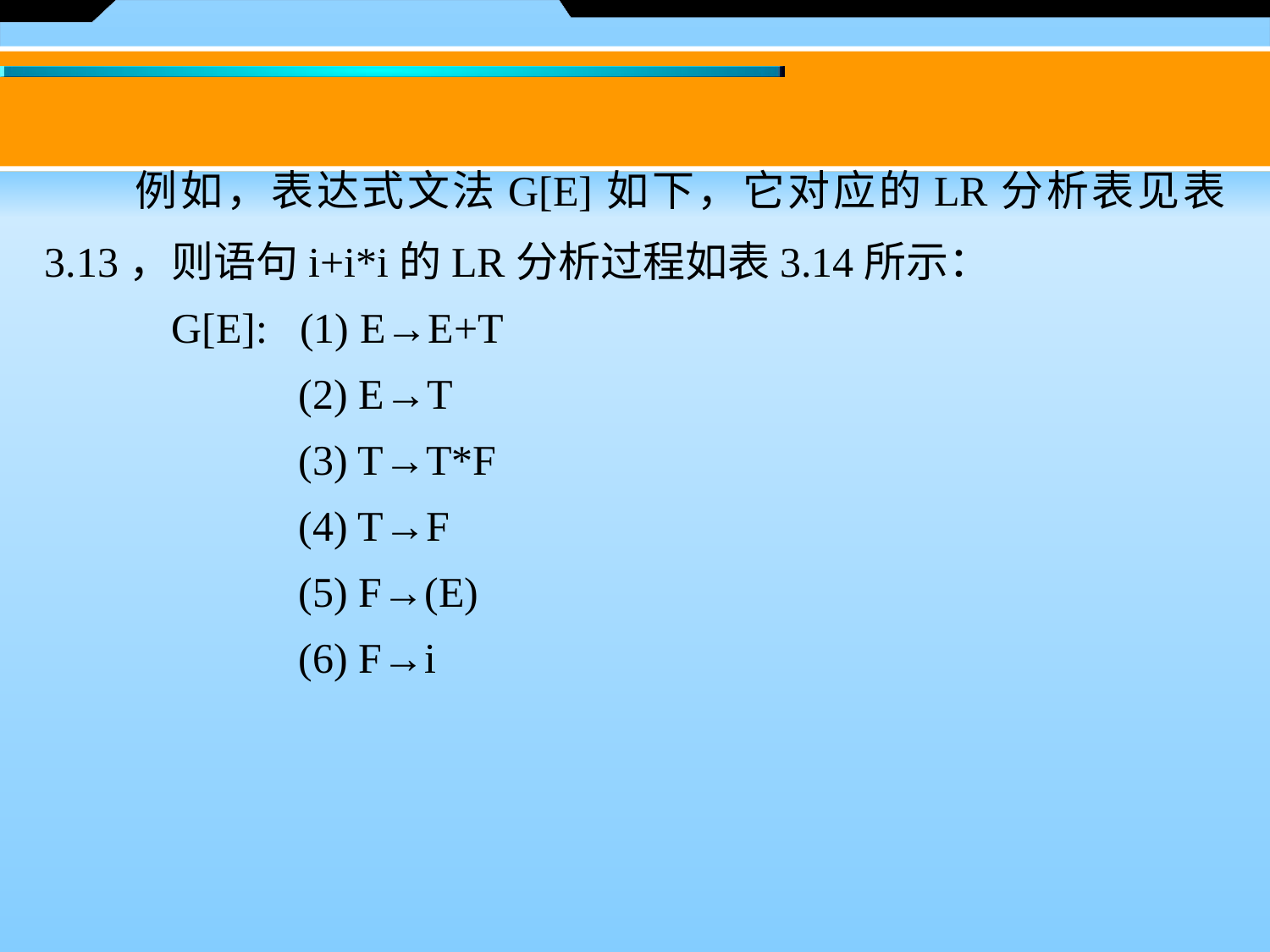

例如，表达式文法G[E]如下，它对应的LR分析表见表3.13，则语句i+i*i的LR分析过程如表3.14所示：
	G[E]:   (1) E→E+T
		(2) E→T
		(3) T→T*F
		(4) T→F
		(5) F→(E)
		(6) F→i